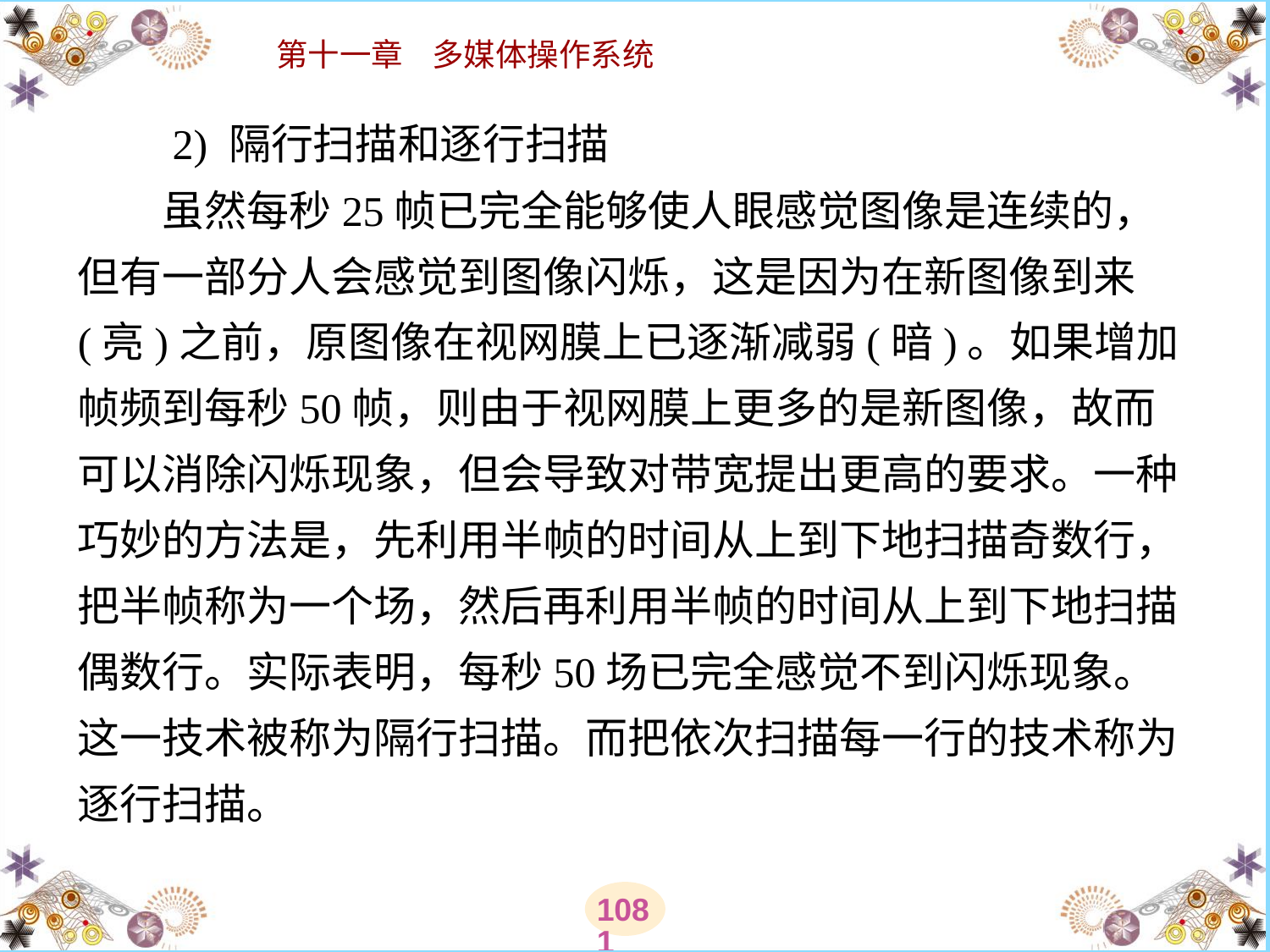

# 2) 隔行扫描和逐行扫描 　　虽然每秒25帧已完全能够使人眼感觉图像是连续的，但有一部分人会感觉到图像闪烁，这是因为在新图像到来(亮)之前，原图像在视网膜上已逐渐减弱(暗)。如果增加帧频到每秒50帧，则由于视网膜上更多的是新图像，故而可以消除闪烁现象，但会导致对带宽提出更高的要求。一种巧妙的方法是，先利用半帧的时间从上到下地扫描奇数行，把半帧称为一个场，然后再利用半帧的时间从上到下地扫描偶数行。实际表明，每秒50场已完全感觉不到闪烁现象。这一技术被称为隔行扫描。而把依次扫描每一行的技术称为逐行扫描。